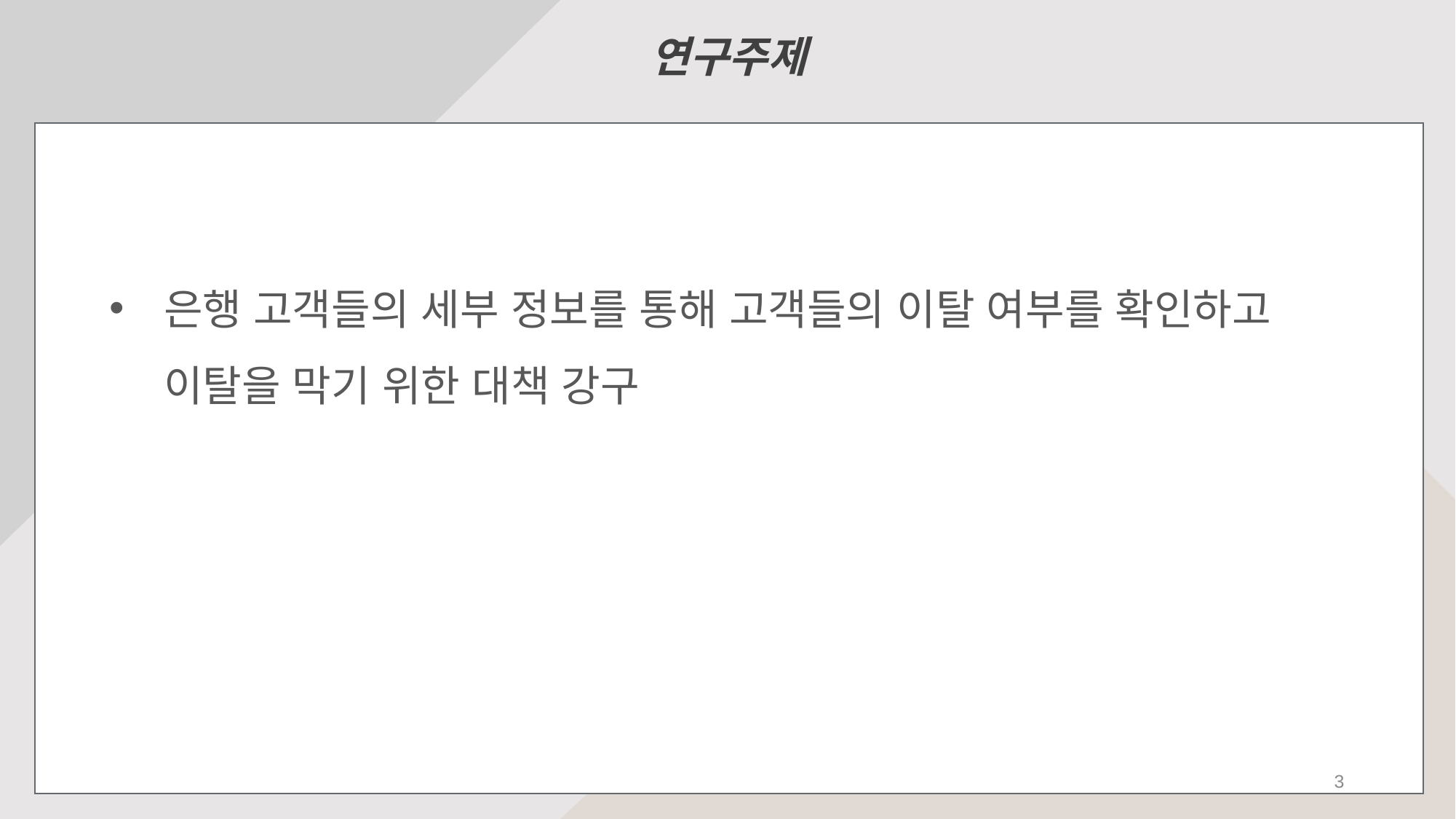

연구주제

은행 고객들의 세부 정보를 통해 고객들의 이탈 여부를 확인하고 이탈을 막기 위한 대책 강구

3